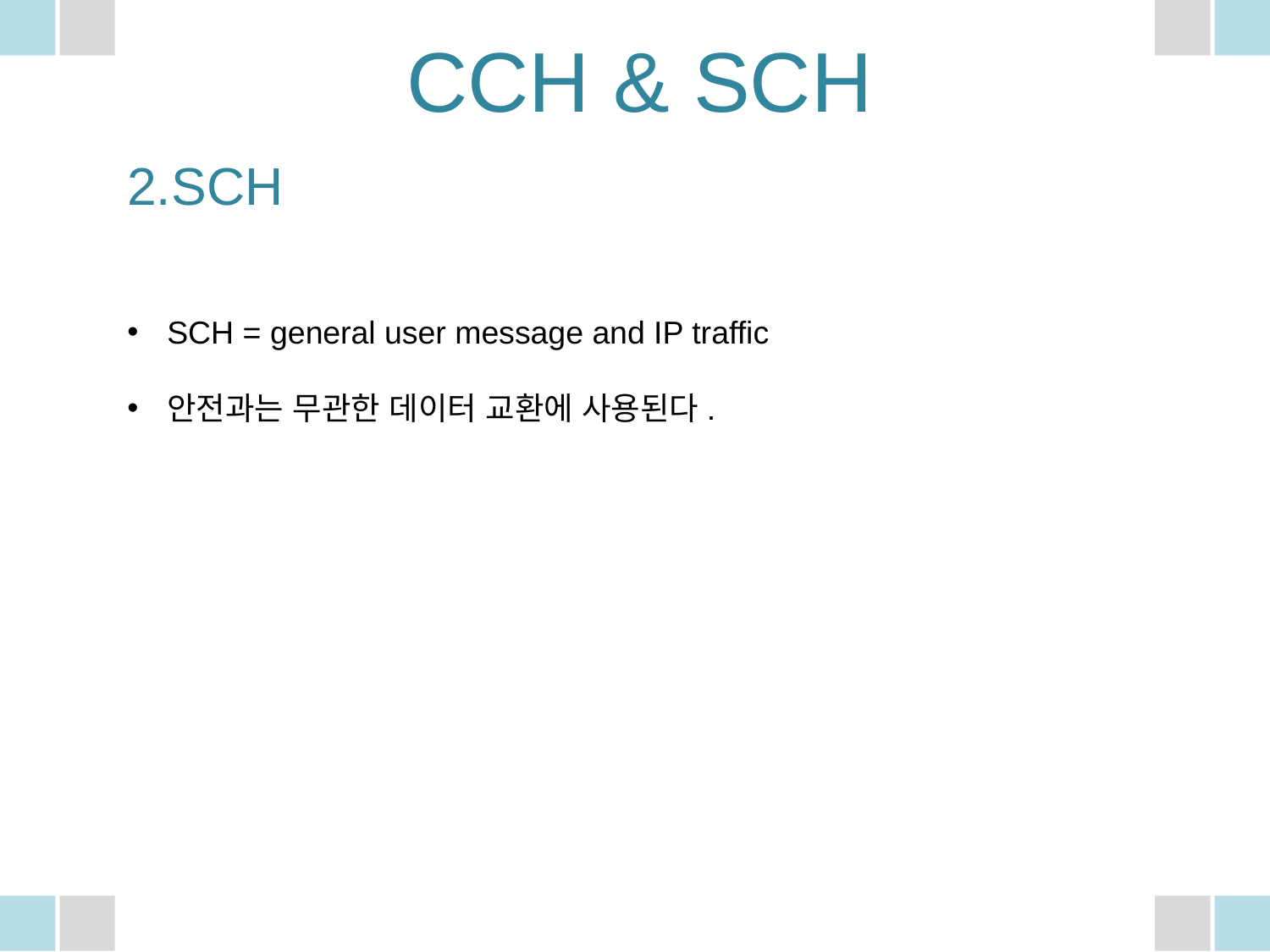

CCH & SCH
2.SCH
SCH = general user message and IP traffic

안전과는 무관한 데이터 교환에 사용된다.